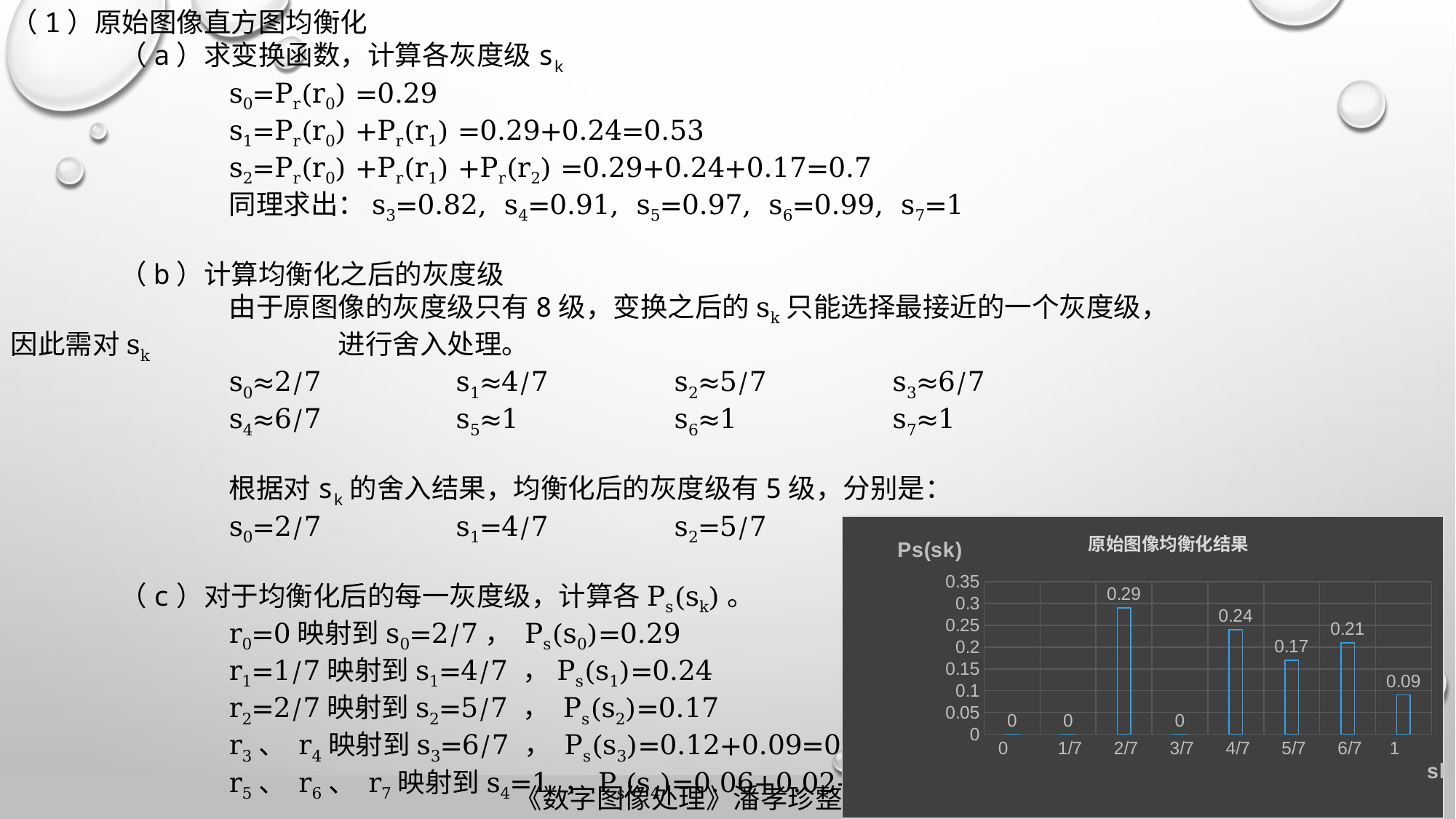

（1）原始图像直方图均衡化
	（a）求变换函数，计算各灰度级sk
		s0=Pr(r0) =0.29
		s1=Pr(r0) +Pr(r1) =0.29+0.24=0.53
		s2=Pr(r0) +Pr(r1) +Pr(r2) =0.29+0.24+0.17=0.7
		同理求出：s3=0.82,  s4=0.91,  s5=0.97,  s6=0.99,  s7=1

	（b）计算均衡化之后的灰度级
		由于原图像的灰度级只有8级，变换之后的sk只能选择最接近的一个灰度级，因此需对sk		进行舍入处理。
		s0≈2/7		 s1≈4/7		 s2≈5/7		 s3≈6/7
		s4≈6/7		 s5≈1		 s6≈1		 s7≈1

		根据对sk的舍入结果，均衡化后的灰度级有5级，分别是：
		s0=2/7		 s1=4/7		 s2=5/7		 s3=6/7		 s4=1

	（c）对于均衡化后的每一灰度级，计算各Ps(sk)。
		r0=0映射到s0=2/7， Ps(s0)=0.29
		r1=1/7映射到s1=4/7 ，Ps(s1)=0.24
		r2=2/7映射到s2=5/7 ， Ps(s2)=0.17
		r3、 r4映射到s3=6/7 ， Ps(s3)=0.12+0.09=0.21
		r5、 r6、 r7映射到s4=1 ，Ps(s4)=0.06+0.02+0.01=0.09

	（d）原始图像均衡化后的直方图如下：

### Chart: 原始图像均衡化结果

| Category | 系列 1 |
|---|---|
| 0 | 0.0 |
| 0.14285714285714285 | 0.0 |
| 0.2857142857142857 | 0.29 |
| 0.42857142857142899 | 0.0 |
| 0.57142857142857195 | 0.24 |
| 0.71428571428571397 | 0.17 |
| 0.85714285714285698 | 0.21 |
| 1 | 0.09 |